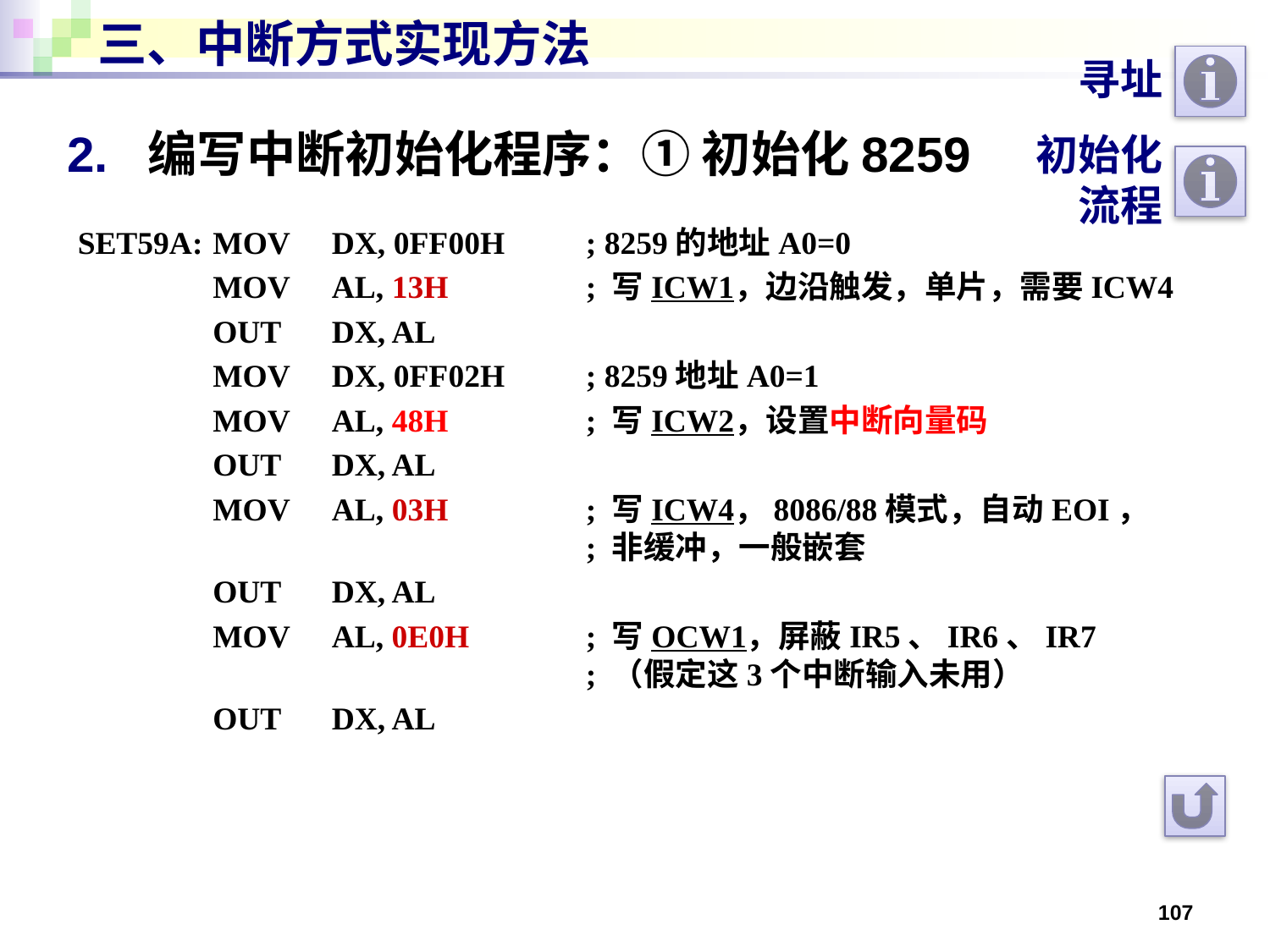

# 三、中断方式实现方法
寻址

2.  编写中断初始化程序：① 初始化8259
初始化
流程

SET59A:	 MOV	DX, 0FF00H	; 8259的地址A0=0
	 MOV	AL, 13H		; 写ICW1，边沿触发，单片，需要ICW4
	 OUT	DX, AL
	 MOV	DX, 0FF02H	; 8259地址A0=1
	 MOV	AL, 48H		; 写ICW2，设置中断向量码
	 OUT	DX, AL
	 MOV	AL, 03H		; 写ICW4，8086/88模式，自动EOI，
	 			; 非缓冲，一般嵌套
	 OUT	DX, AL
	 MOV	AL, 0E0H	; 写OCW1，屏蔽IR5、IR6、IR7
	 			; （假定这3个中断输入未用）
	 OUT	DX, AL

107